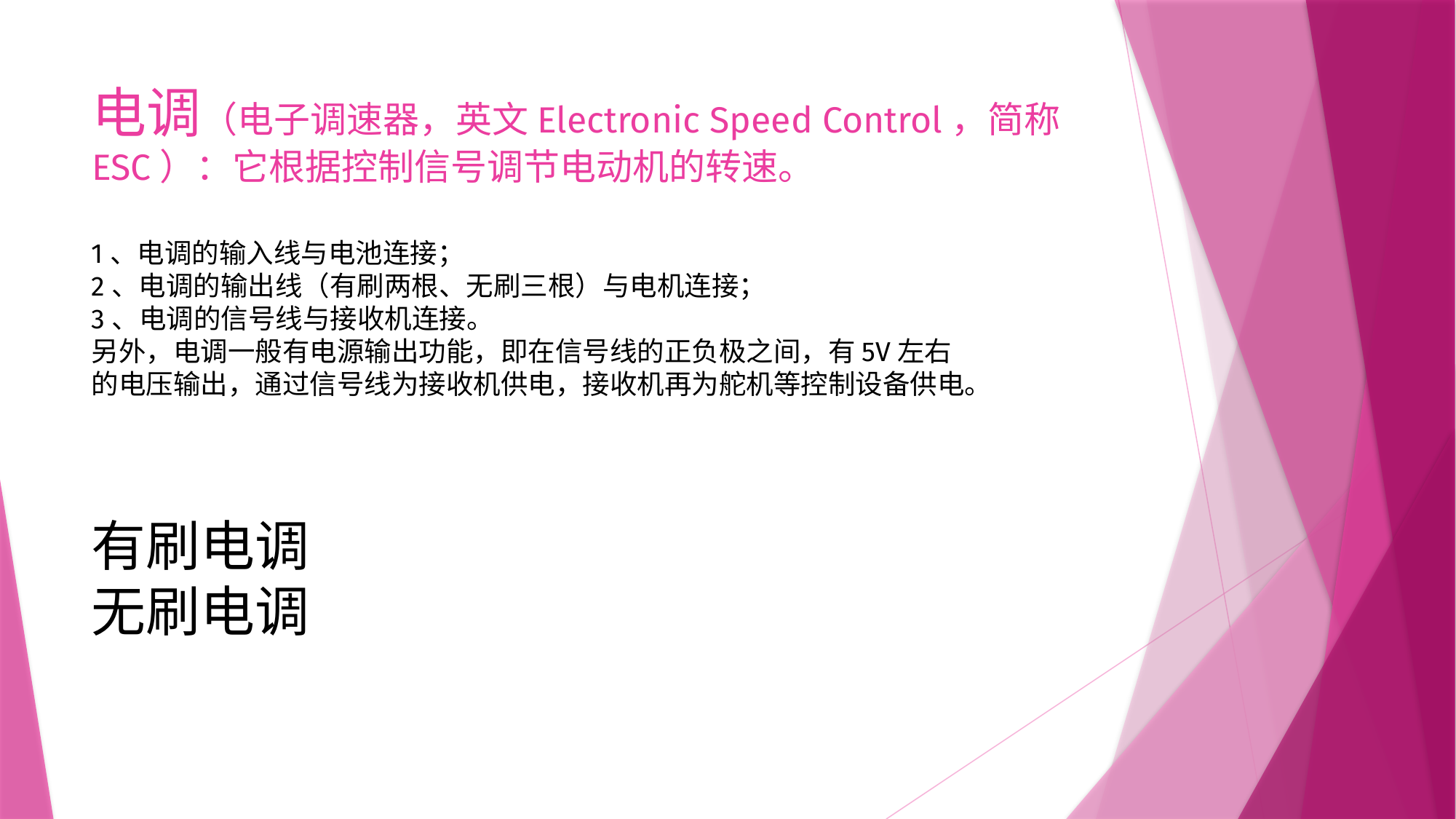

# 电调（电子调速器，英文Electronic Speed Control，简称ESC）：它根据控制信号调节电动机的转速。
1、电调的输入线与电池连接；
2、电调的输出线（有刷两根、无刷三根）与电机连接；
3、电调的信号线与接收机连接。
另外，电调一般有电源输出功能，即在信号线的正负极之间，有5V左右的电压输出，通过信号线为接收机供电，接收机再为舵机等控制设备供电。
有刷电调
无刷电调